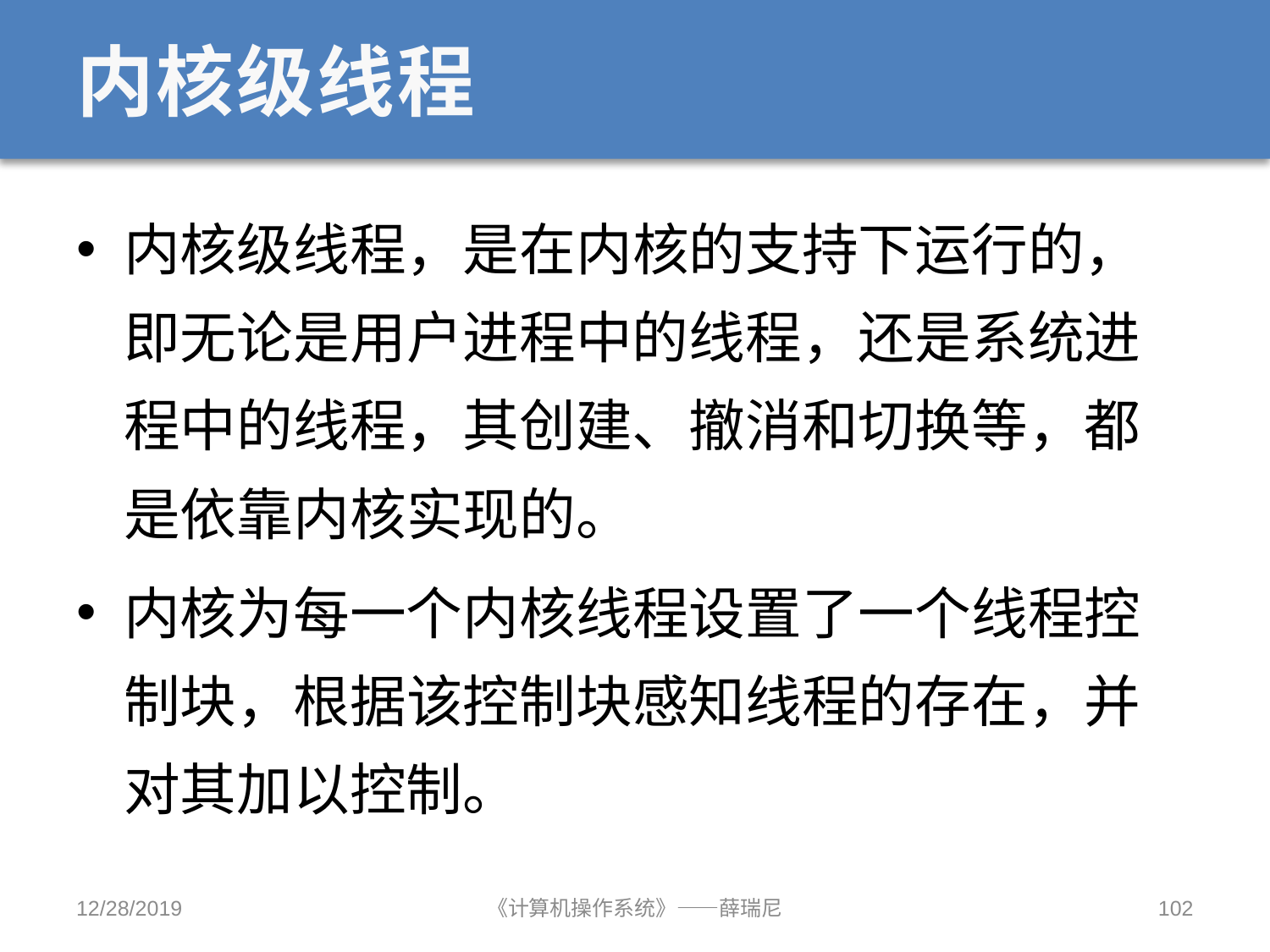

# 内核级线程
内核级线程，是在内核的支持下运行的，即无论是用户进程中的线程，还是系统进程中的线程，其创建、撤消和切换等，都是依靠内核实现的。
内核为每一个内核线程设置了一个线程控制块，根据该控制块感知线程的存在，并对其加以控制。

12/28/2019
《计算机操作系统》——薛瑞尼
102